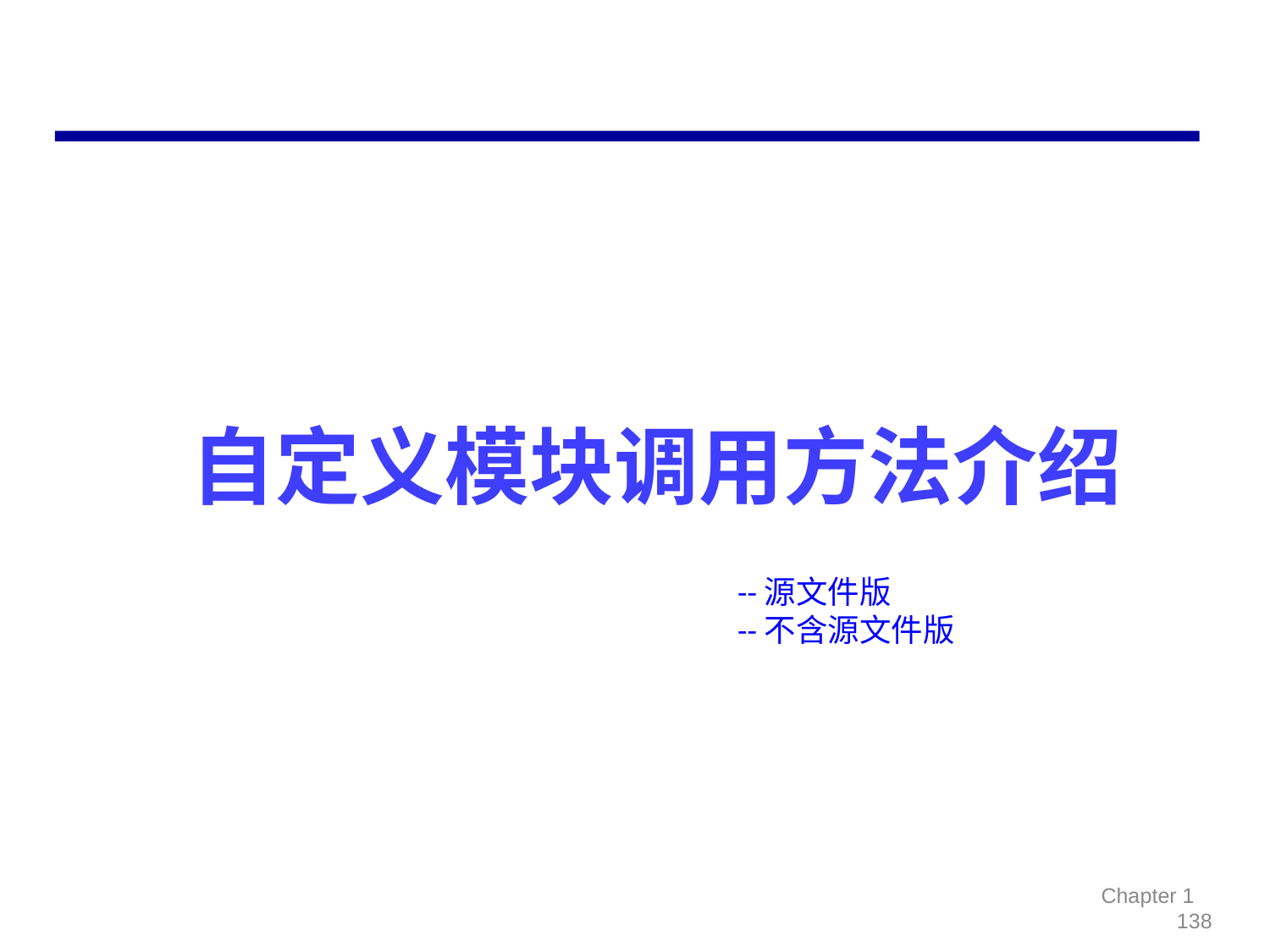

# 自定义模块调用方法介绍
--源文件版
--不含源文件版
Chapter 1   138